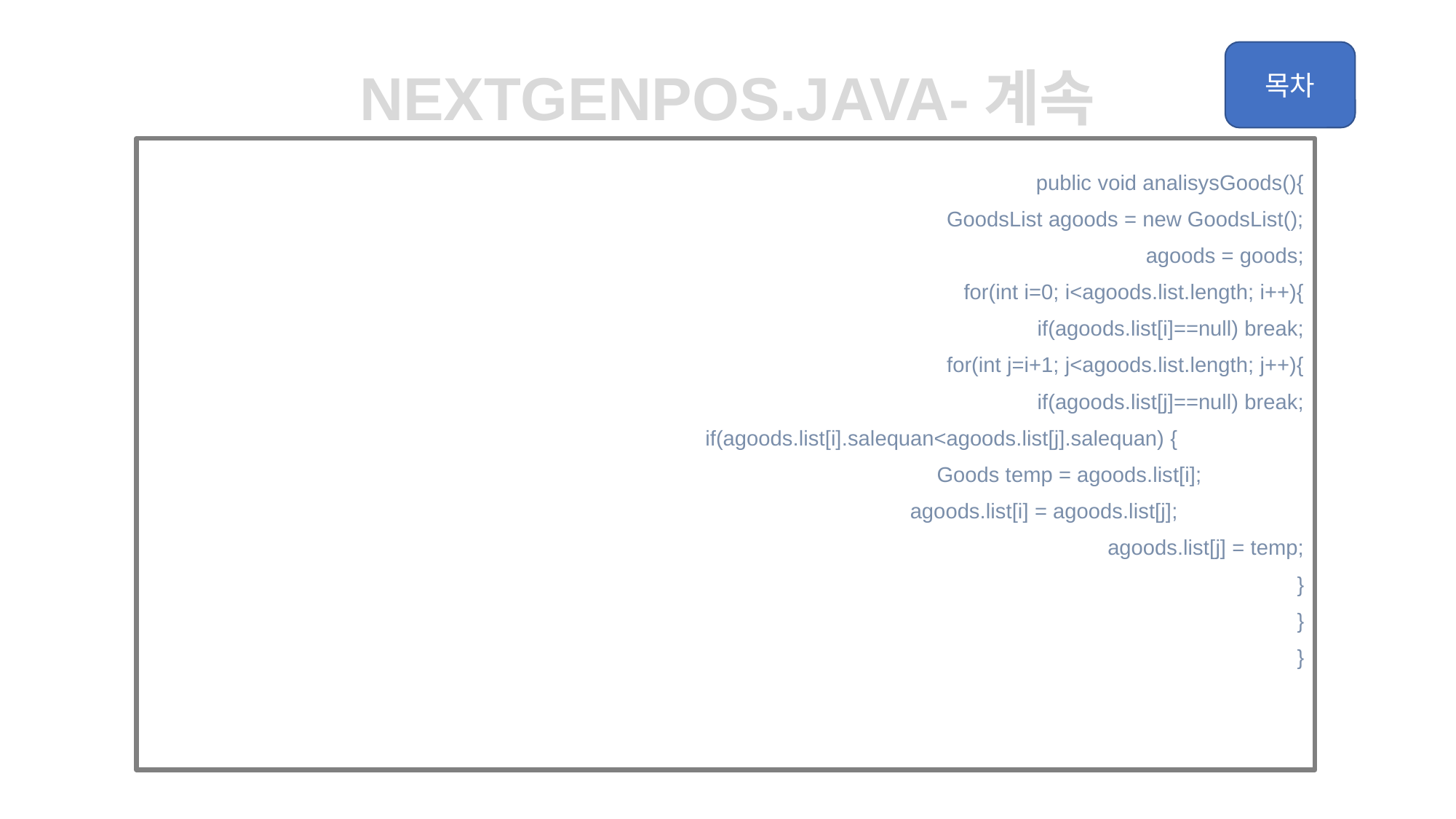

Nextgenpos.java-계속

	public void analisysGoods(){
		GoodsList agoods = new GoodsList();
		agoods = goods;
		for(int i=0; i<agoods.list.length; i++){
			if(agoods.list[i]==null) break;
			for(int j=i+1; j<agoods.list.length; j++){
				if(agoods.list[j]==null) break;
				if(agoods.list[i].salequan<agoods.list[j].salequan) {
					Goods temp = agoods.list[i];
					agoods.list[i] = agoods.list[j];
					agoods.list[j] = temp;
				}
			}
		}